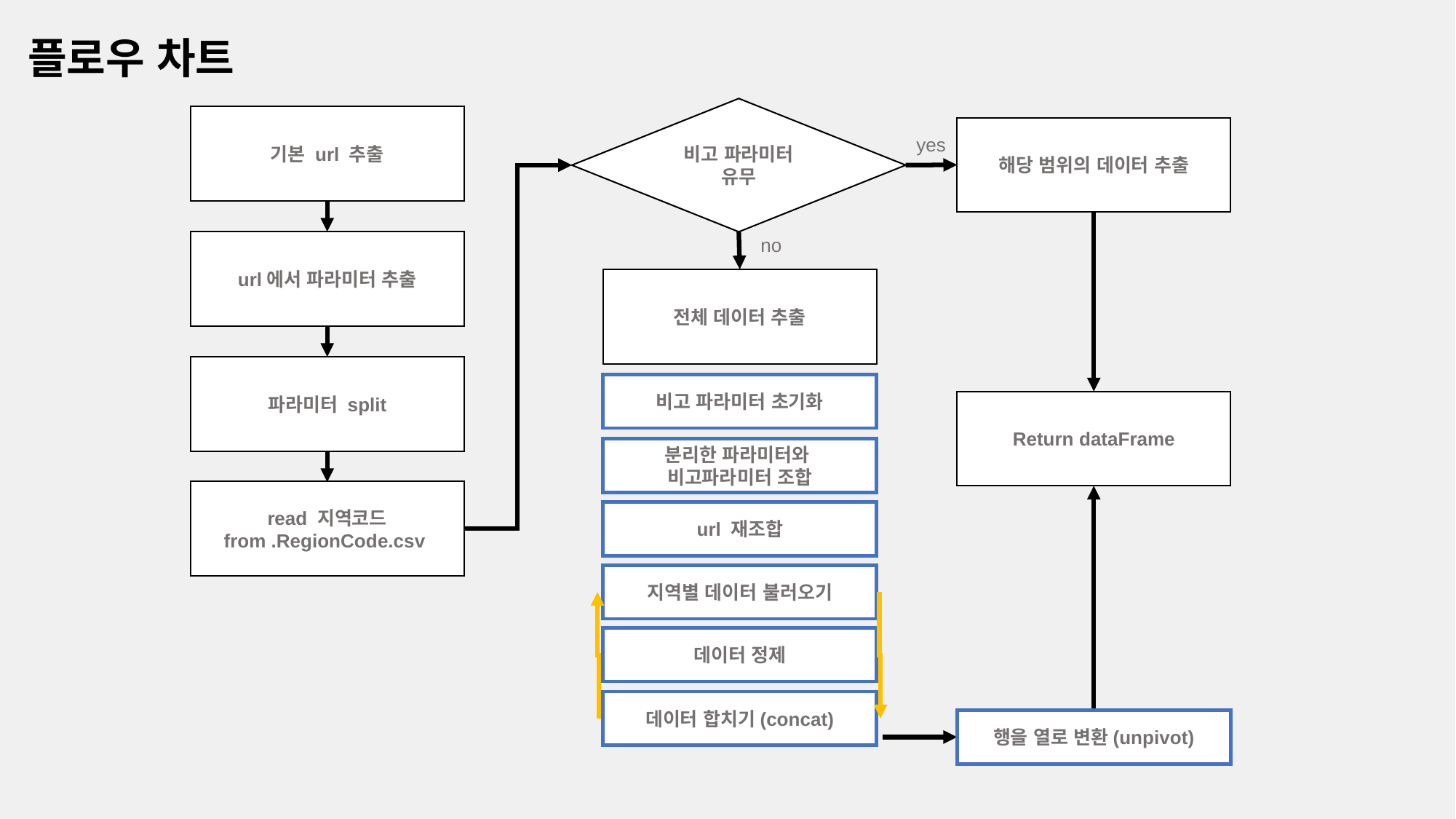

플로우 차트
비고 파라미터 유무
기본 url 추출
해당 범위의 데이터 추출
yes
no
url에서 파라미터 추출
전체 데이터 추출
파라미터 split
비고 파라미터 초기화
Return dataFrame
분리한 파라미터와
비고파라미터 조합
read 지역코드 from .RegionCode.csv
url 재조합
지역별 데이터 불러오기
데이터 정제
데이터 합치기(concat)
행을 열로 변환(unpivot)